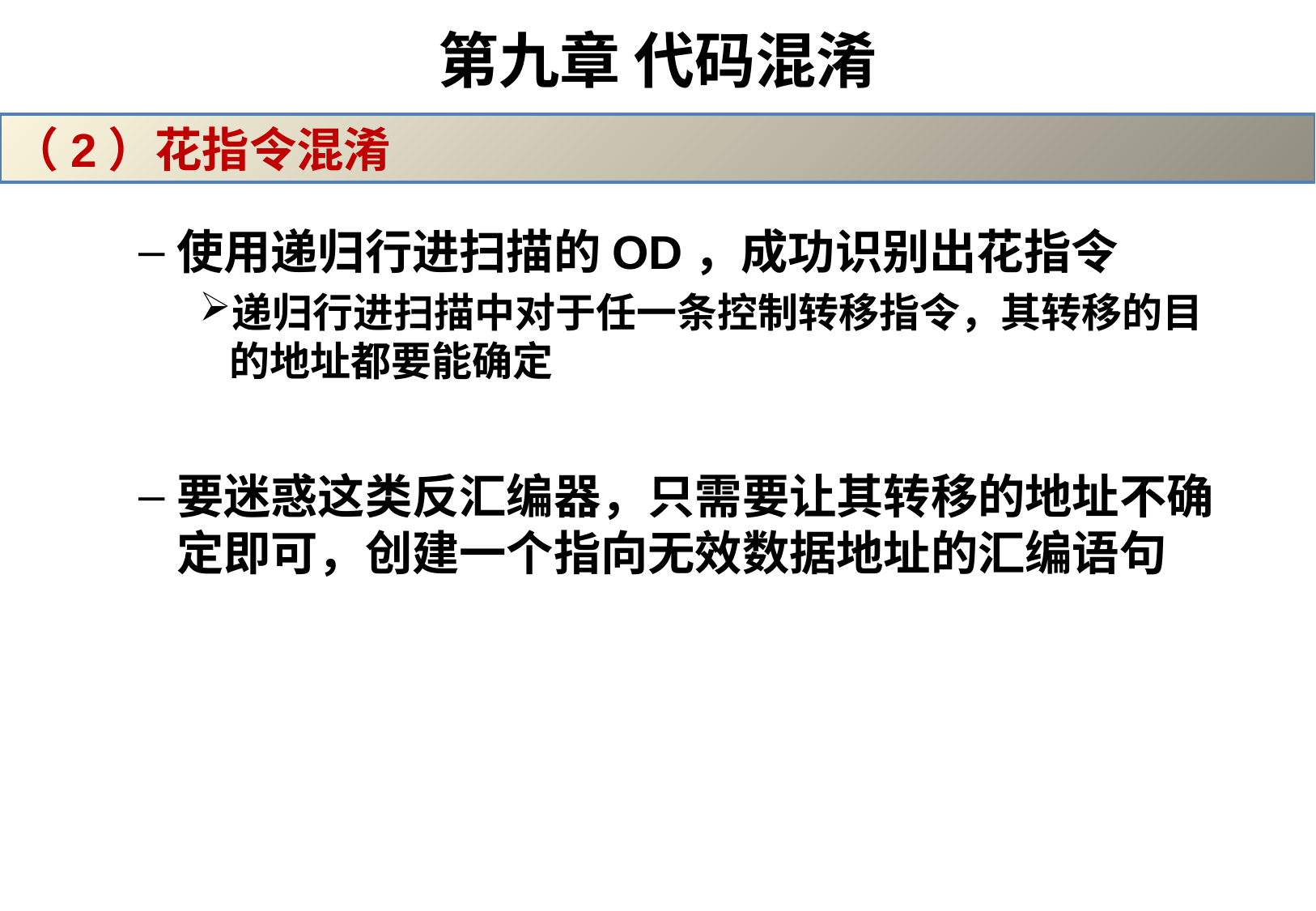

# 第九章 代码混淆
（2）花指令混淆
使用递归行进扫描的OD，成功识别出花指令
递归行进扫描中对于任一条控制转移指令，其转移的目的地址都要能确定

要迷惑这类反汇编器，只需要让其转移的地址不确定即可，创建一个指向无效数据地址的汇编语句